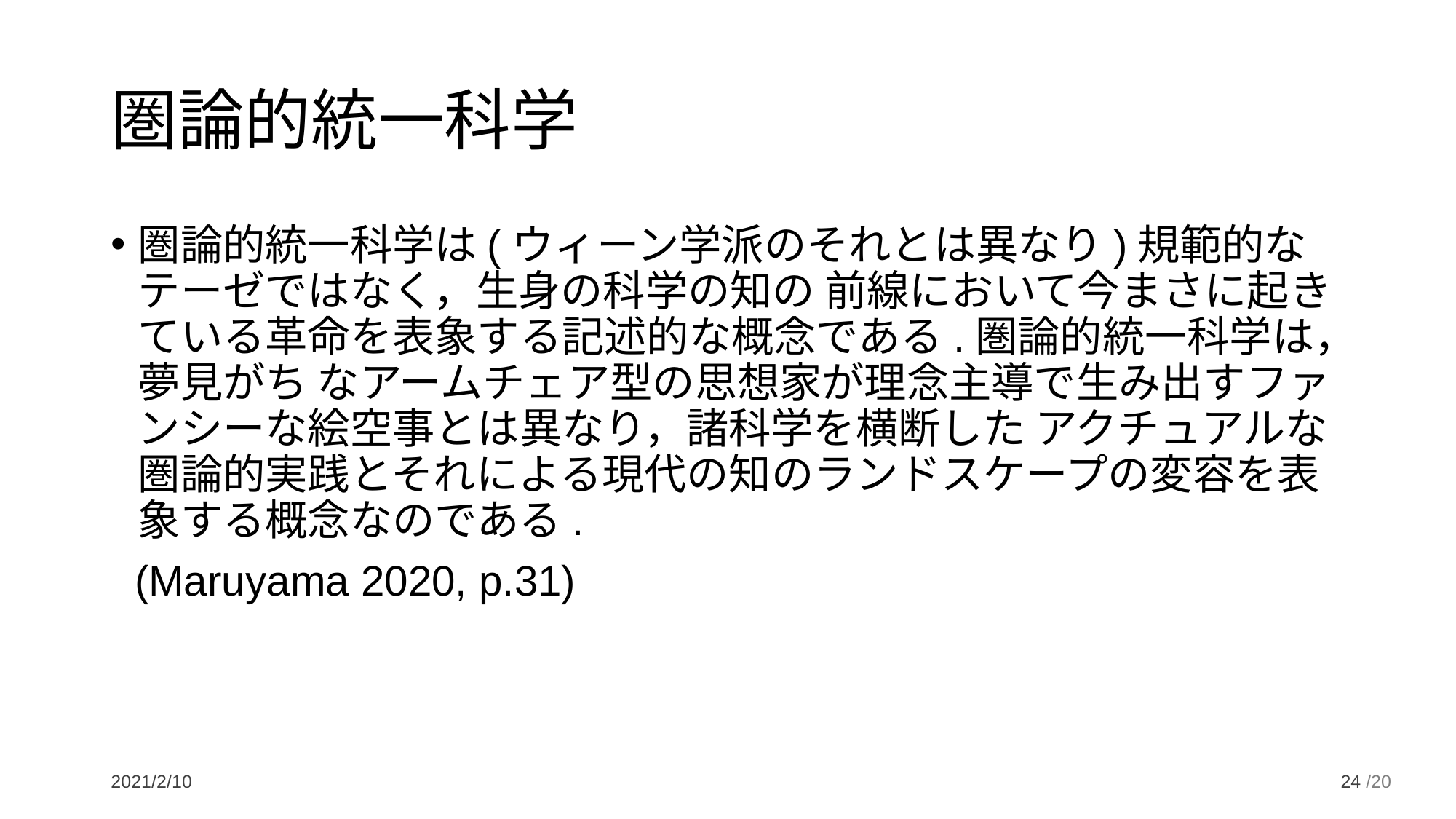

# 圏論的統一科学
圏論的統一科学は(ウィーン学派のそれとは異なり)規範的なテーゼではなく，生身の科学の知の 前線において今まさに起きている革命を表象する記述的な概念である.圏論的統一科学は，夢見がち なアームチェア型の思想家が理念主導で生み出すファンシーな絵空事とは異なり，諸科学を横断した アクチュアルな圏論的実践とそれによる現代の知のランドスケープの変容を表象する概念なのである.
  (Maruyama 2020, p.31)
2021/2/10
24